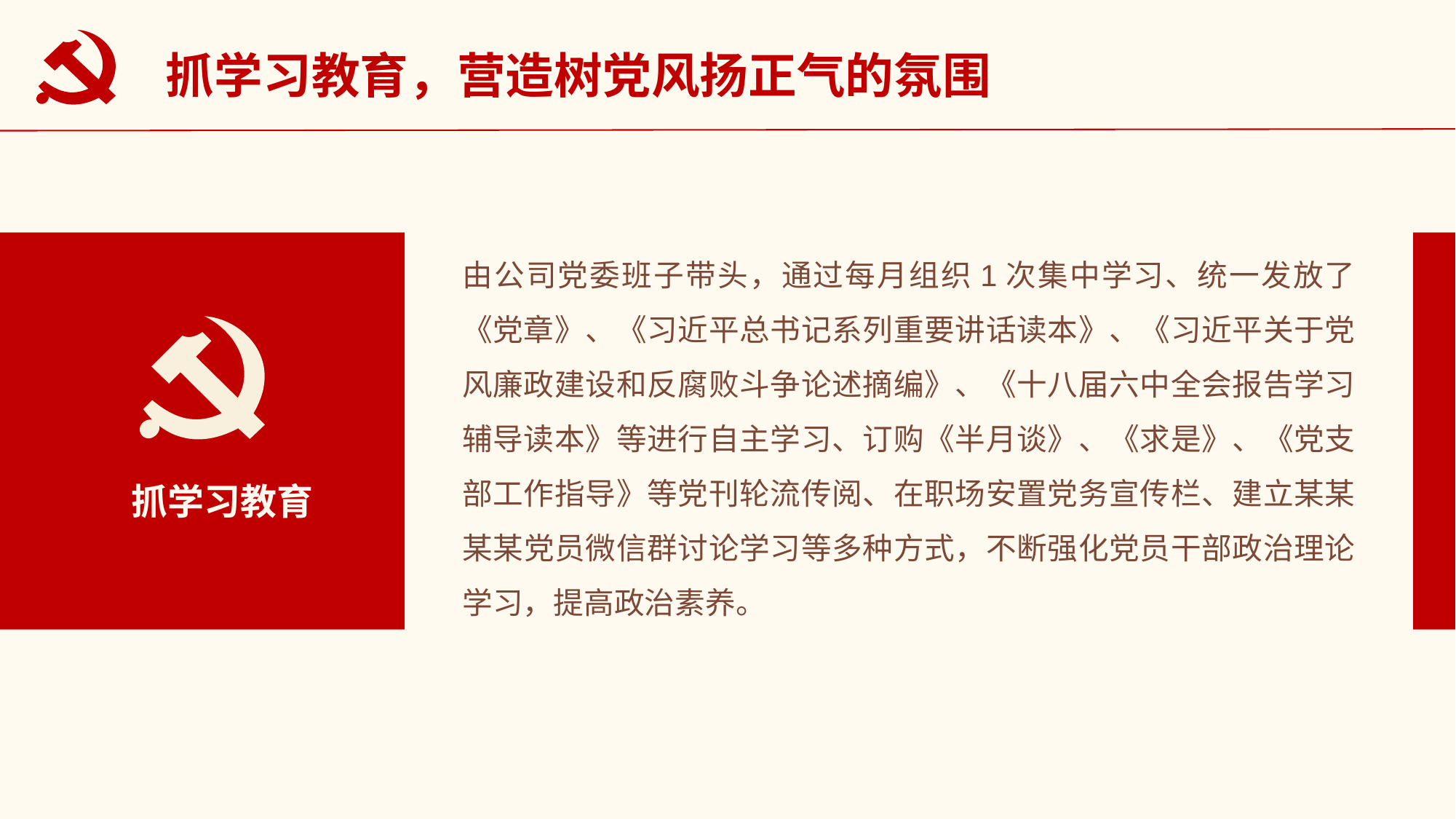

抓学习教育，营造树党风扬正气的氛围

抓学习教育
由公司党委班子带头，通过每月组织1次集中学习、统一发放了《党章》、《习近平总书记系列重要讲话读本》、《习近平关于党风廉政建设和反腐败斗争论述摘编》、《十八届六中全会报告学习辅导读本》等进行自主学习、订购《半月谈》、《求是》、《党支部工作指导》等党刊轮流传阅、在职场安置党务宣传栏、建立某某某某党员微信群讨论学习等多种方式，不断强化党员干部政治理论学习，提高政治素养。